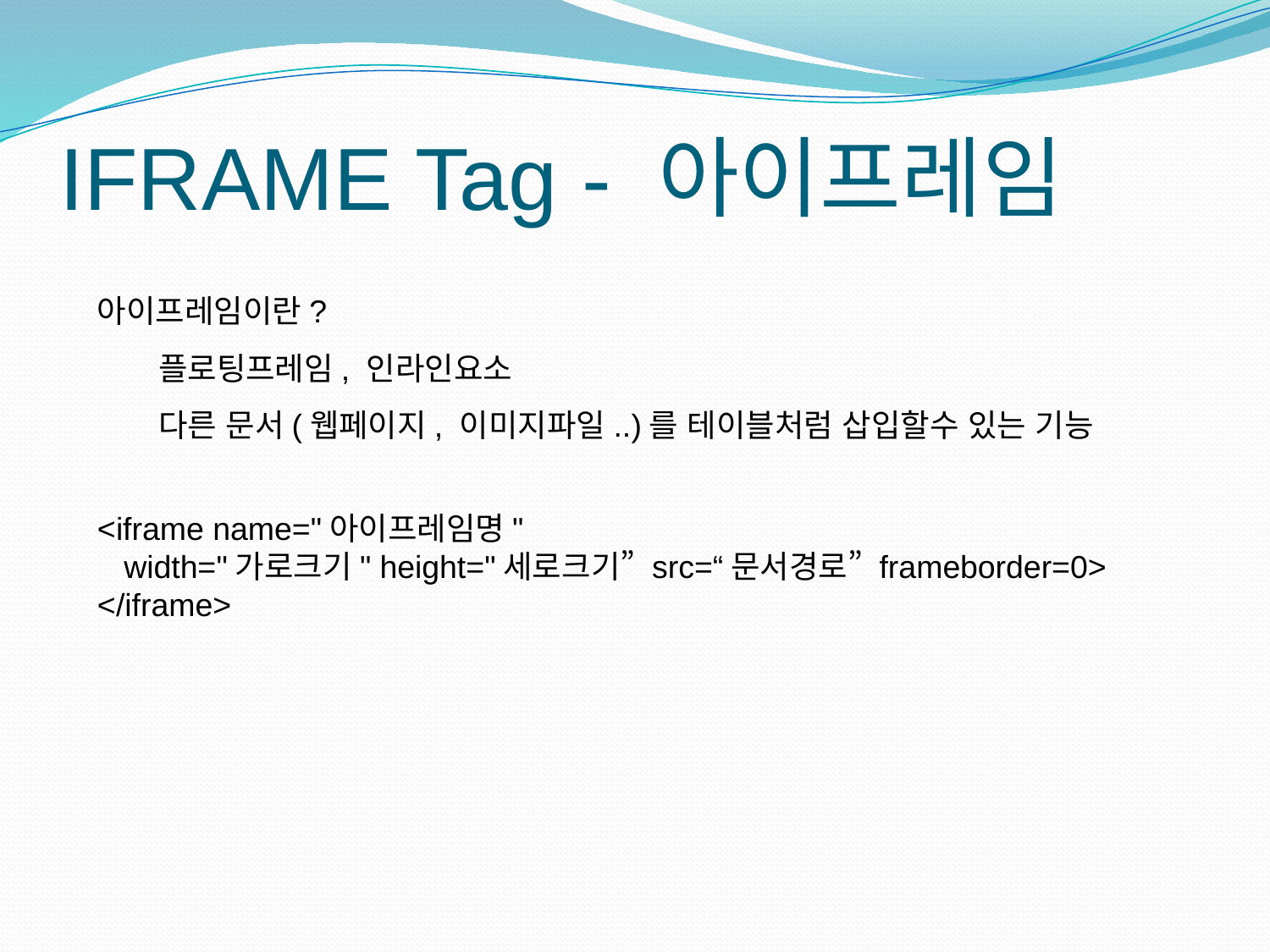

# IFRAME Tag - 아이프레임
아이프레임이란?
      플로팅프레임, 인라인요소
      다른 문서(웹페이지, 이미지파일..)를 테이블처럼 삽입할수 있는 기능

<iframe name="아이프레임명"
   width="가로크기" height="세로크기” src=“문서경로” frameborder=0>
</iframe>